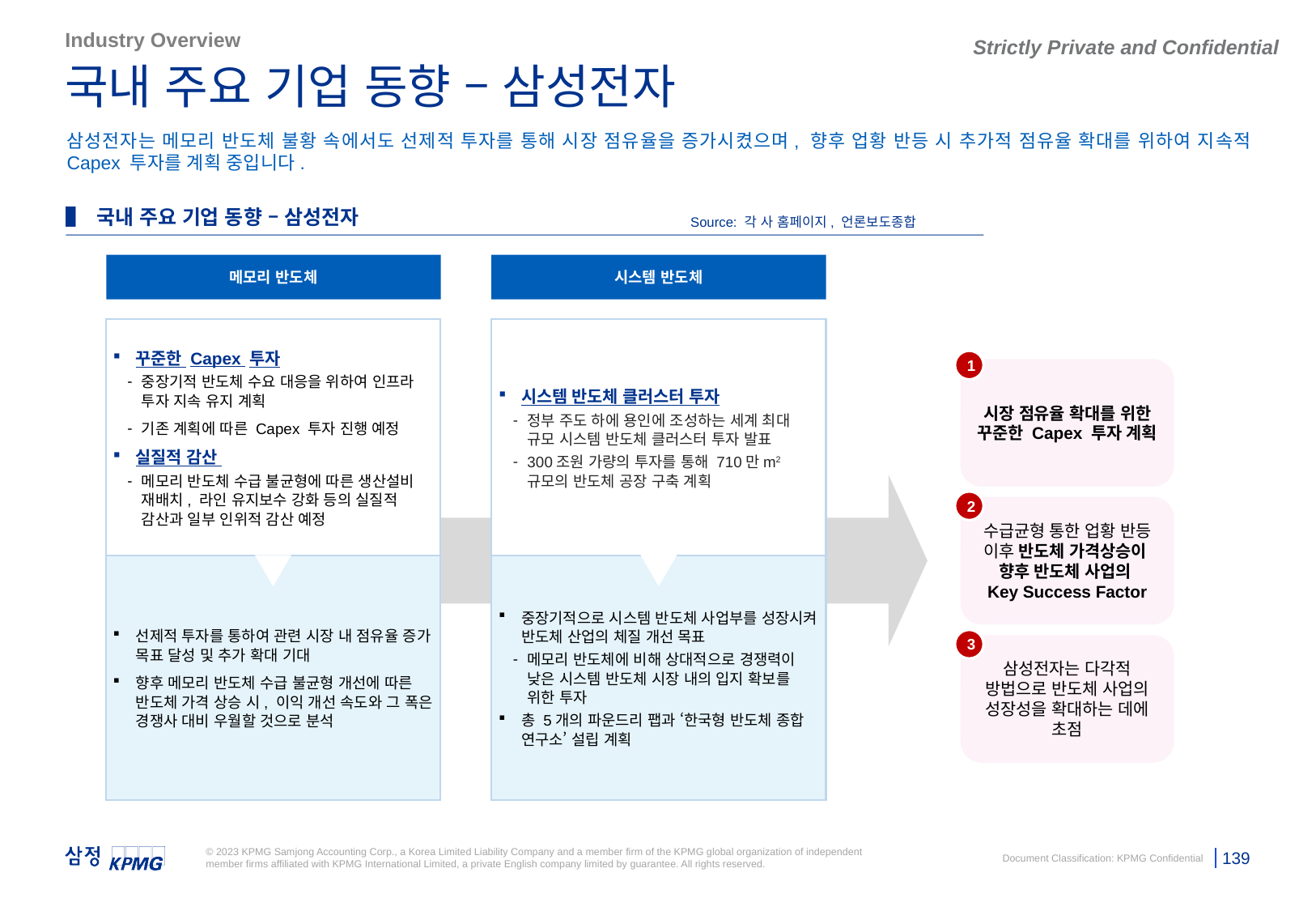

Industry Overview
국내 주요 기업 동향 – 삼성전자
삼성전자는 메모리 반도체 불황 속에서도 선제적 투자를 통해 시장 점유율을 증가시켰으며, 향후 업황 반등 시 추가적 점유율 확대를 위하여 지속적 Capex 투자를 계획 중입니다.

▌ 국내 주요 기업 동향 – 삼성전자

Source: 각 사 홈페이지, 언론보도종합
메모리 반도체
시스템 반도체
시스템 반도체 클러스터 투자
정부 주도 하에 용인에 조성하는 세계 최대 규모 시스템 반도체 클러스터 투자 발표
300조원 가량의 투자를 통해 710만m2 규모의 반도체 공장 구축 계획
꾸준한 Capex 투자
중장기적 반도체 수요 대응을 위하여 인프라 투자 지속 유지 계획
기존 계획에 따른 Capex 투자 진행 예정
실질적 감산
메모리 반도체 수급 불균형에 따른 생산설비 재배치, 라인 유지보수 강화 등의 실질적 감산과 일부 인위적 감산 예정
1
시장 점유율 확대를 위한 꾸준한 Capex 투자 계획

2
수급균형 통한 업황 반등 이후 반도체 가격상승이
향후 반도체 사업의
Key Success Factor
중장기적으로 시스템 반도체 사업부를 성장시켜 반도체 산업의 체질 개선 목표
메모리 반도체에 비해 상대적으로 경쟁력이 낮은 시스템 반도체 시장 내의 입지 확보를 위한 투자
총 5개의 파운드리 팹과 ‘한국형 반도체 종합 연구소’ 설립 계획

선제적 투자를 통하여 관련 시장 내 점유율 증가 목표 달성 및 추가 확대 기대
향후 메모리 반도체 수급 불균형 개선에 따른 반도체 가격 상승 시, 이익 개선 속도와 그 폭은 경쟁사 대비 우월할 것으로 분석

3
삼성전자는 다각적 방법으로 반도체 사업의 성장성을 확대하는 데에 초점